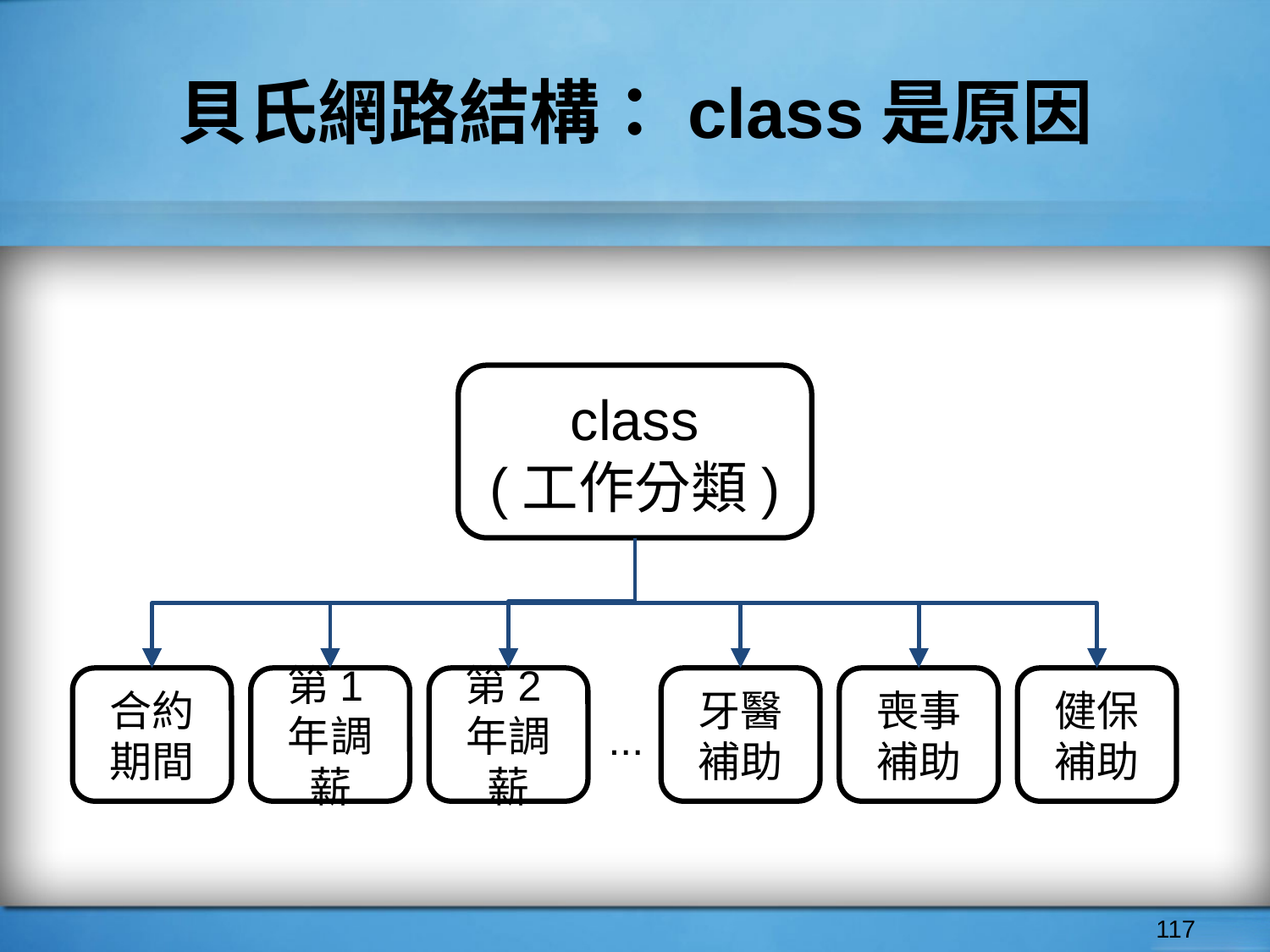

# 貝氏網路結構：class是原因
class
(工作分類)
合約期間
第1年調薪
第2年調薪
牙醫補助
喪事補助
健保補助
...
117